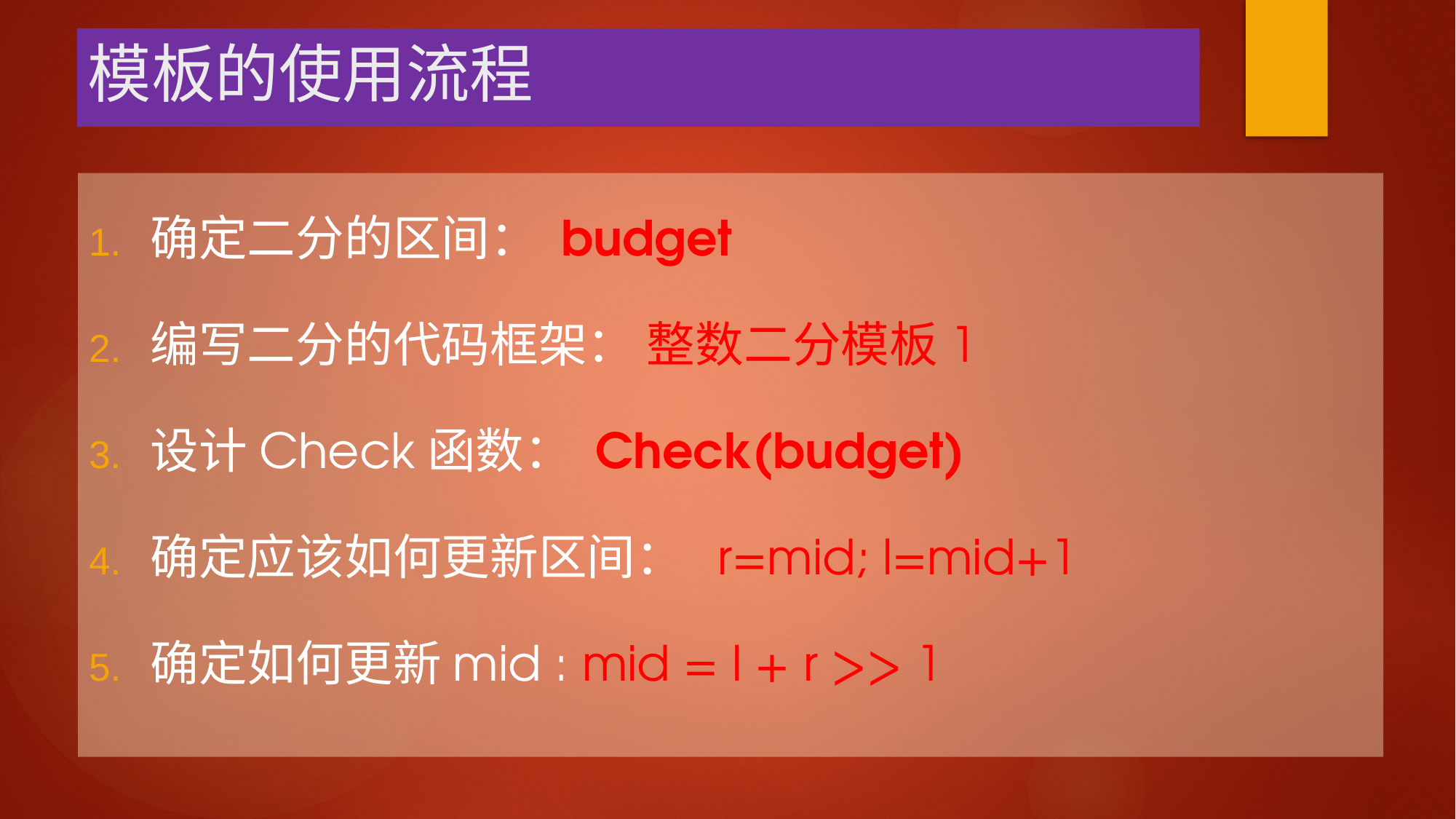

# 模板的使用流程
确定二分的区间： budget
编写二分的代码框架： 整数二分模板1
设计Check函数： Check(budget)
确定应该如何更新区间：  r=mid; l=mid+1
确定如何更新mid : mid = l + r >> 1